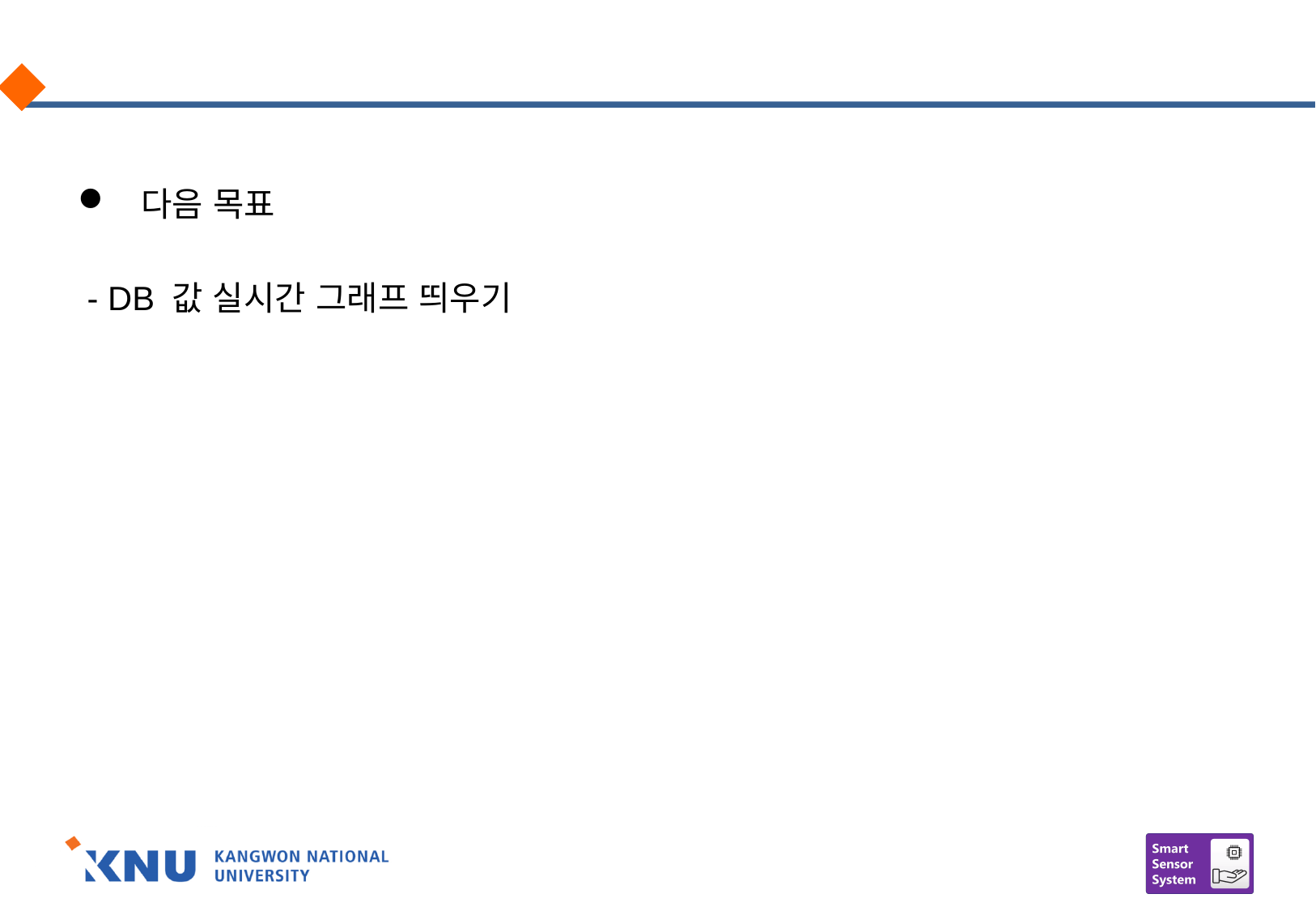

#

 다음 목표

 - DB 값 실시간 그래프 띄우기